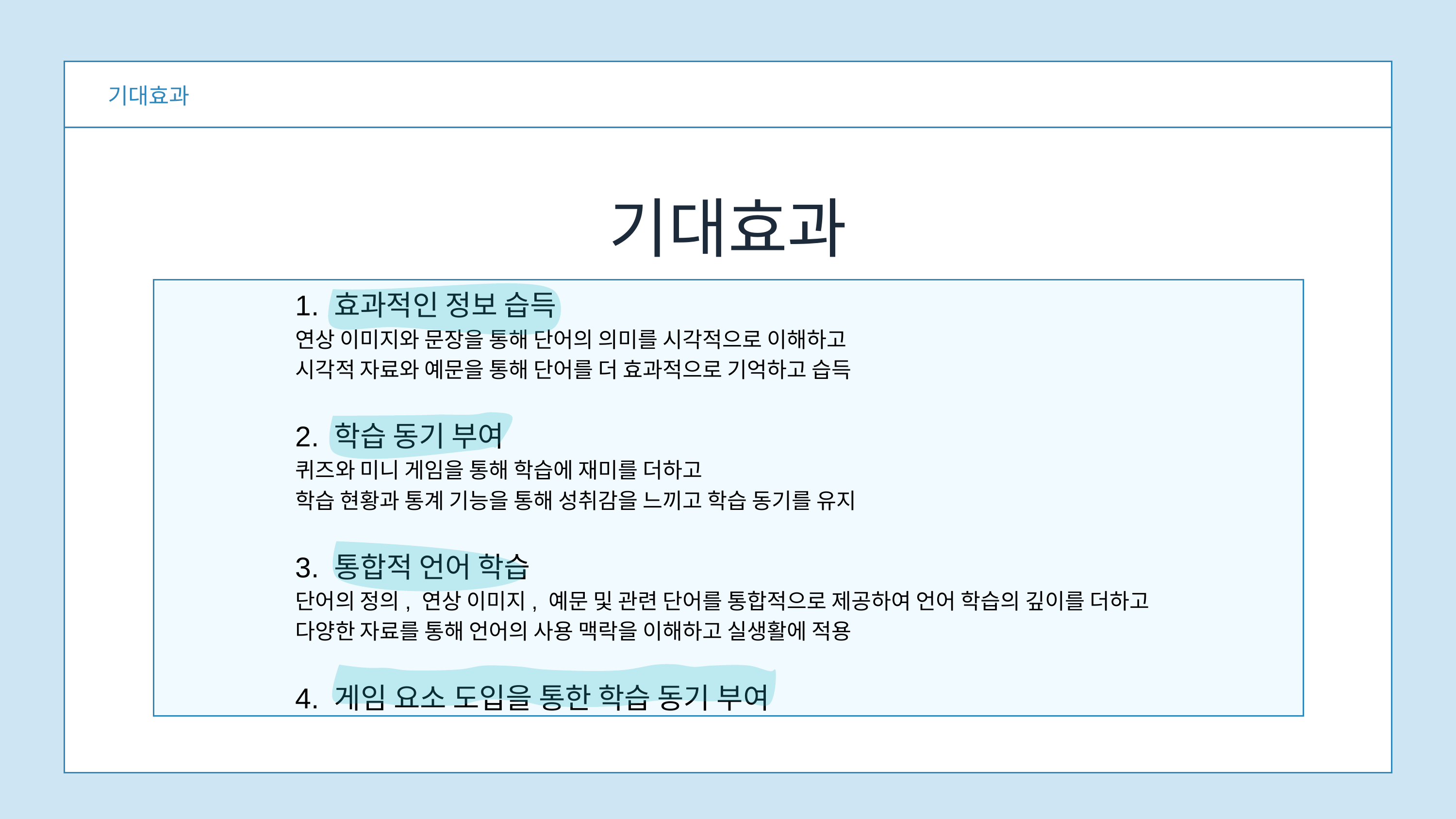

기대효과

기대효과

1. 효과적인 정보 습득
연상 이미지와 문장을 통해 단어의 의미를 시각적으로 이해하고
시각적 자료와 예문을 통해 단어를 더 효과적으로 기억하고 습득

2. 학습 동기 부여
퀴즈와 미니 게임을 통해 학습에 재미를 더하고
학습 현황과 통계 기능을 통해 성취감을 느끼고 학습 동기를 유지

3. 통합적 언어 학습
단어의 정의, 연상 이미지, 예문 및 관련 단어를 통합적으로 제공하여 언어 학습의 깊이를 더하고
다양한 자료를 통해 언어의 사용 맥락을 이해하고 실생활에 적용

4. 게임 요소 도입을 통한 학습 동기 부여